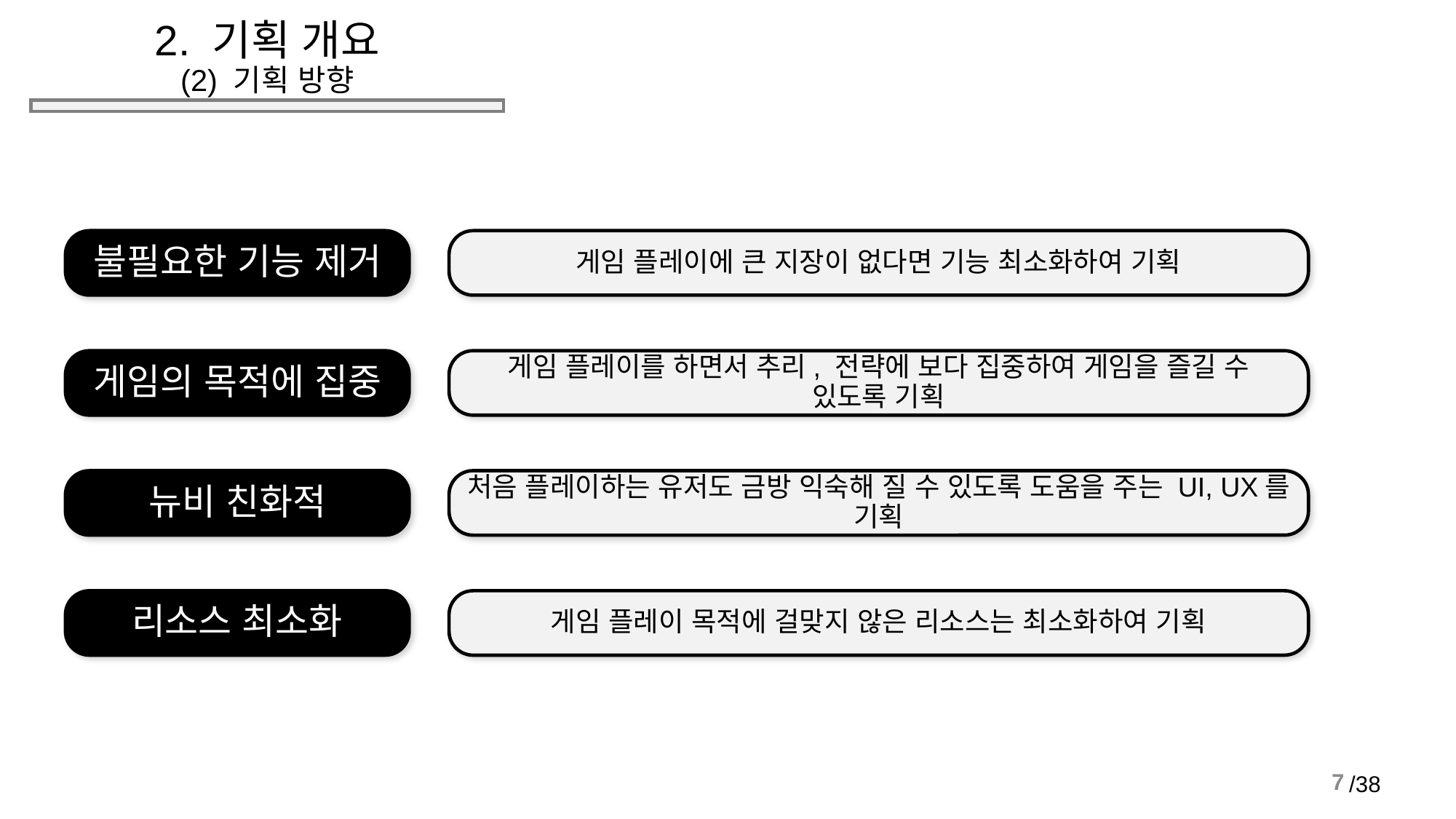

# 2. 기획 개요 (2) 기획 방향
불필요한 기능 제거
게임 플레이에 큰 지장이 없다면 기능 최소화하여 기획
게임의 목적에 집중
게임 플레이를 하면서 추리, 전략에 보다 집중하여 게임을 즐길 수 있도록 기획
뉴비 친화적
처음 플레이하는 유저도 금방 익숙해 질 수 있도록 도움을 주는 UI, UX를 기획
리소스 최소화
게임 플레이 목적에 걸맞지 않은 리소스는 최소화하여 기획
7